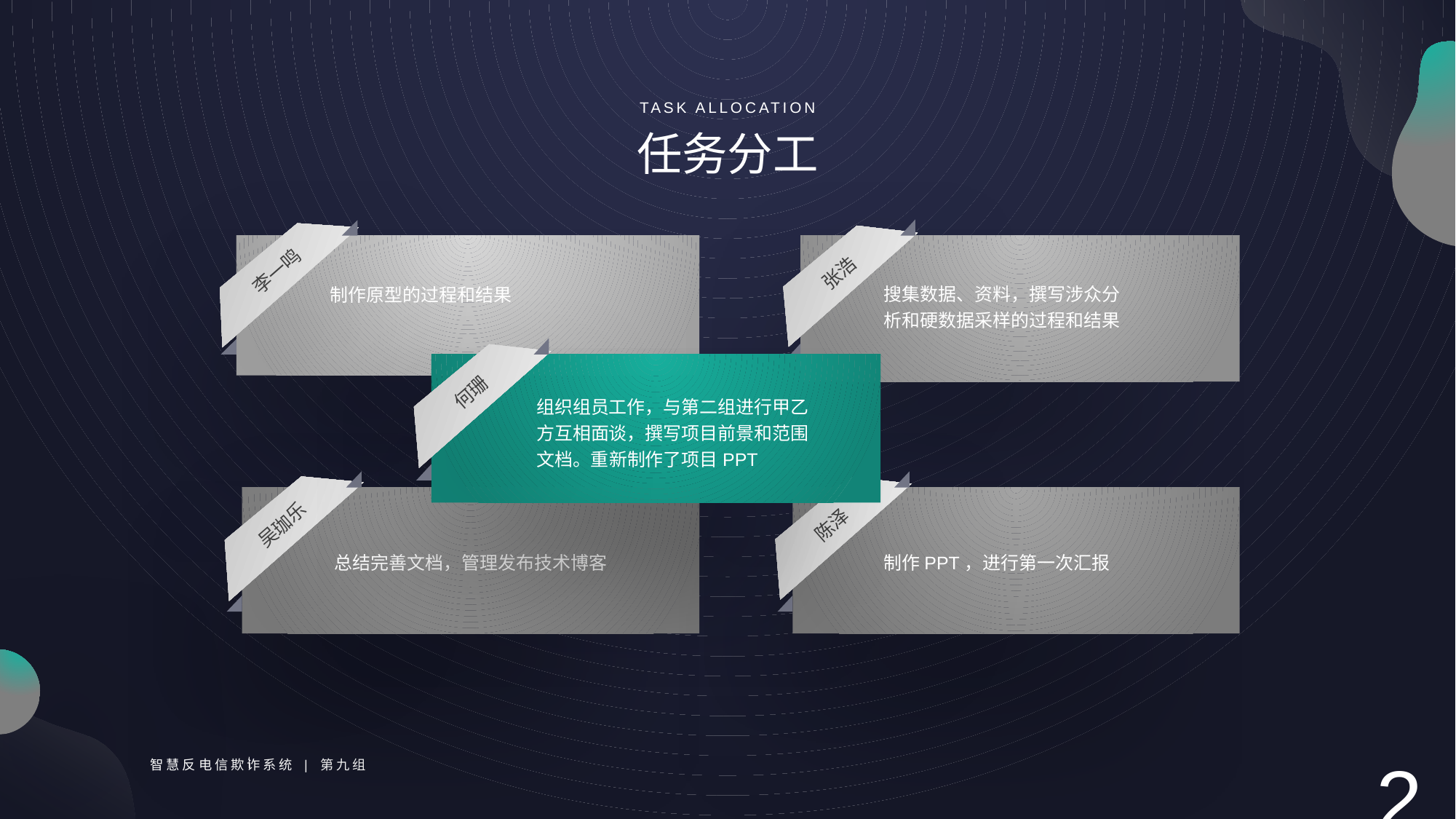

TASK ALLOCATION
任务分工

张浩

搜集数据、资料，撰写涉众分析和硬数据采样的过程和结果

李一鸣

制作原型的过程和结果

何珊

组织组员工作，与第二组进行甲乙方互相面谈，撰写项目前景和范围文档。重新制作了项目PPT

吴珈乐

总结完善文档，管理发布技术博客

陈泽

制作PPT，进行第一次汇报